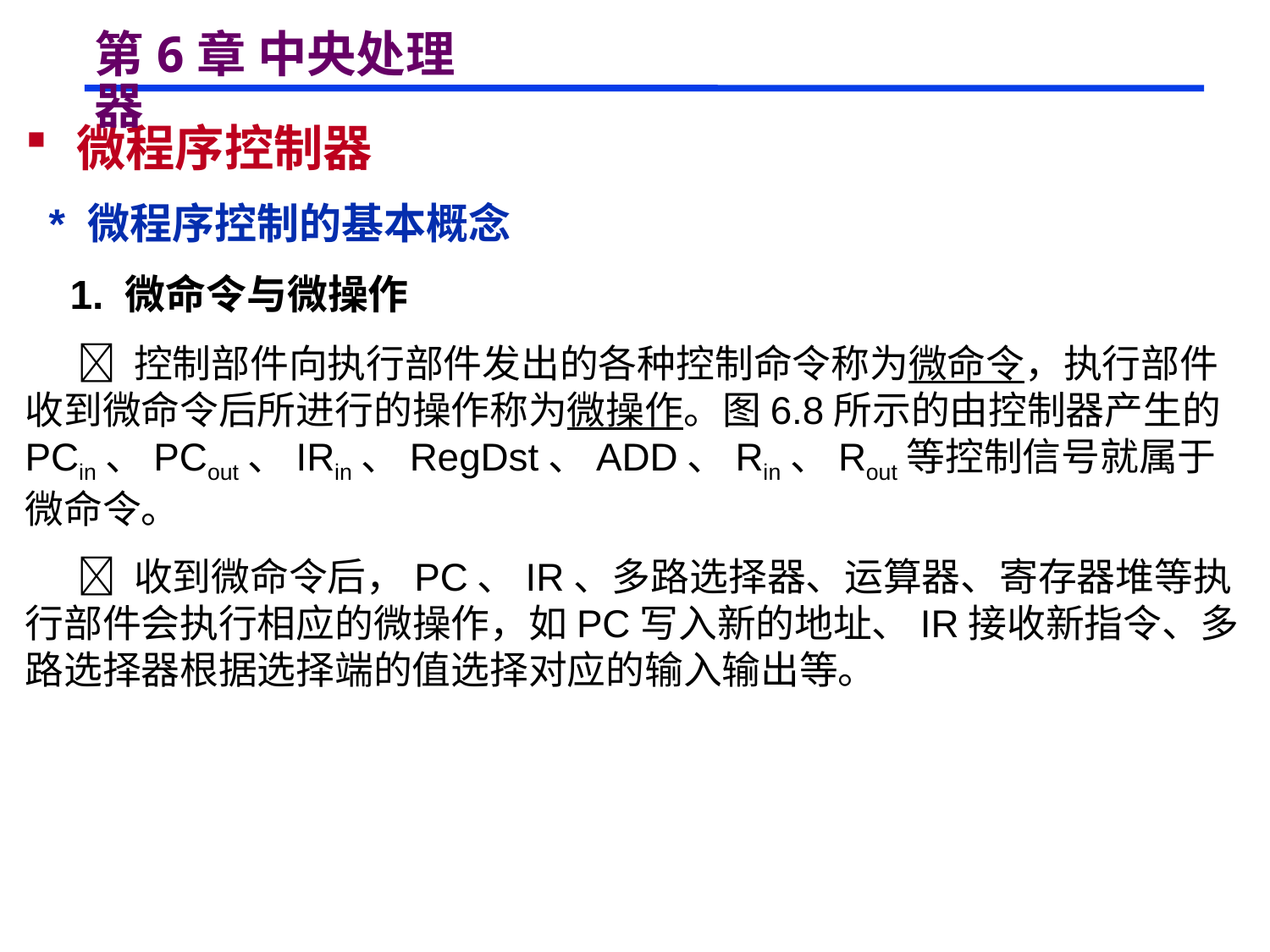

# 第6章 中央处理器
 微程序控制器
  * 微程序控制的基本概念
    1. 微命令与微操作
      • 控制部件向执行部件发出的各种控制命令称为微命令，执行部件收到微命令后所进行的操作称为微操作。图6.8所示的由控制器产生的PCin、PCout、IRin、RegDst、ADD、Rin、Rout等控制信号就属于微命令。
      • 收到微命令后，PC、IR、多路选择器、运算器、寄存器堆等执行部件会执行相应的微操作，如PC写入新的地址、IR接收新指令、多路选择器根据选择端的值选择对应的输入输出等。